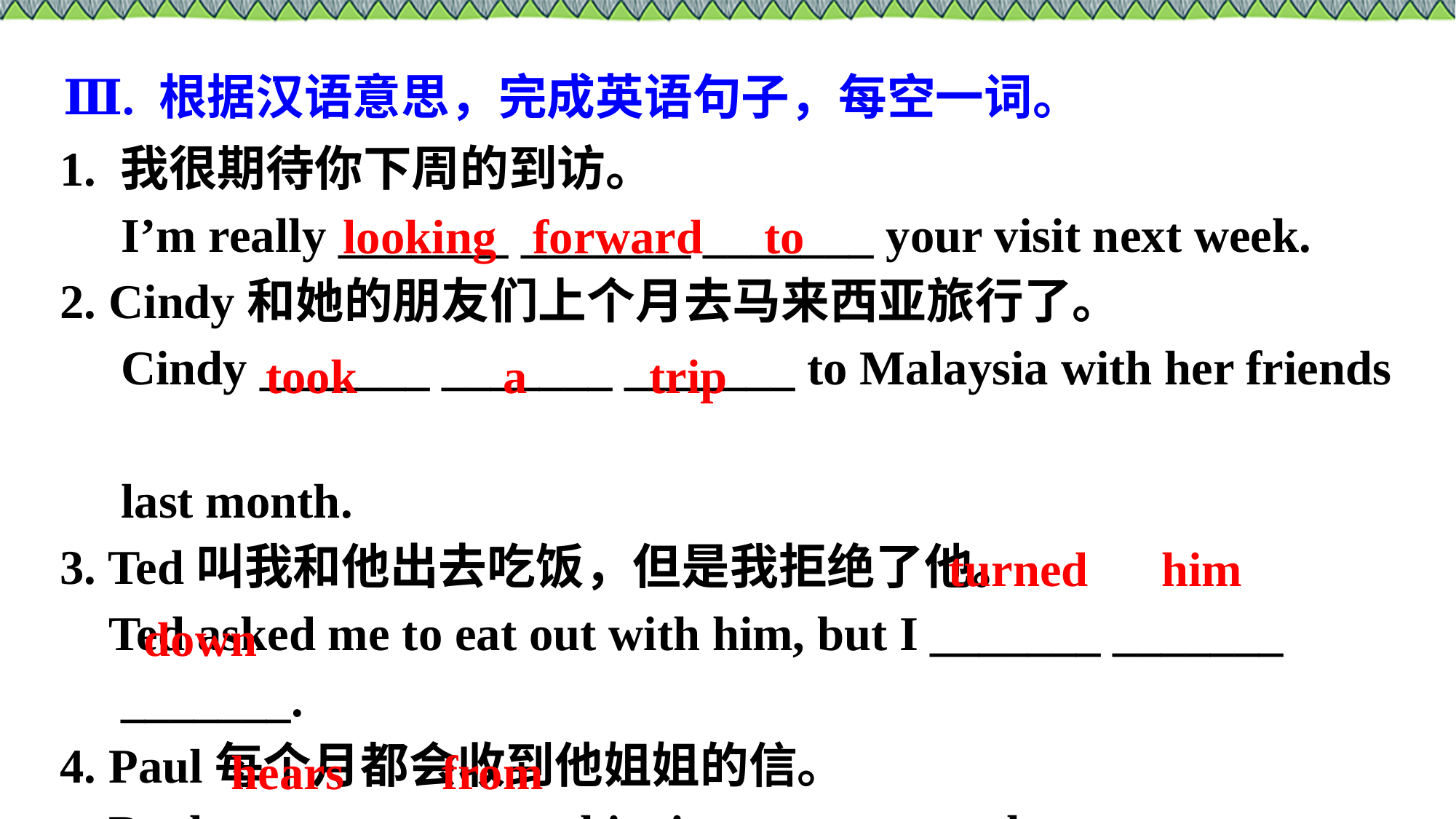

Ⅲ. 根据汉语意思，完成英语句子，每空一词。
1. 我很期待你下周的到访。
     I’m really _______ _______ _______ your visit next week.
2. Cindy和她的朋友们上个月去马来西亚旅行了。
     Cindy _______ _______ _______ to Malaysia with her friends
     last month.
3. Ted叫我和他出去吃饭，但是我拒绝了他。
    Ted asked me to eat out with him, but I _______ _______
     _______.
4. Paul每个月都会收到他姐姐的信。
    Paul _______ _______ his sister every month.
looking   forward     to
took            a          trip
                                                                    turned      him
  down
hears        from